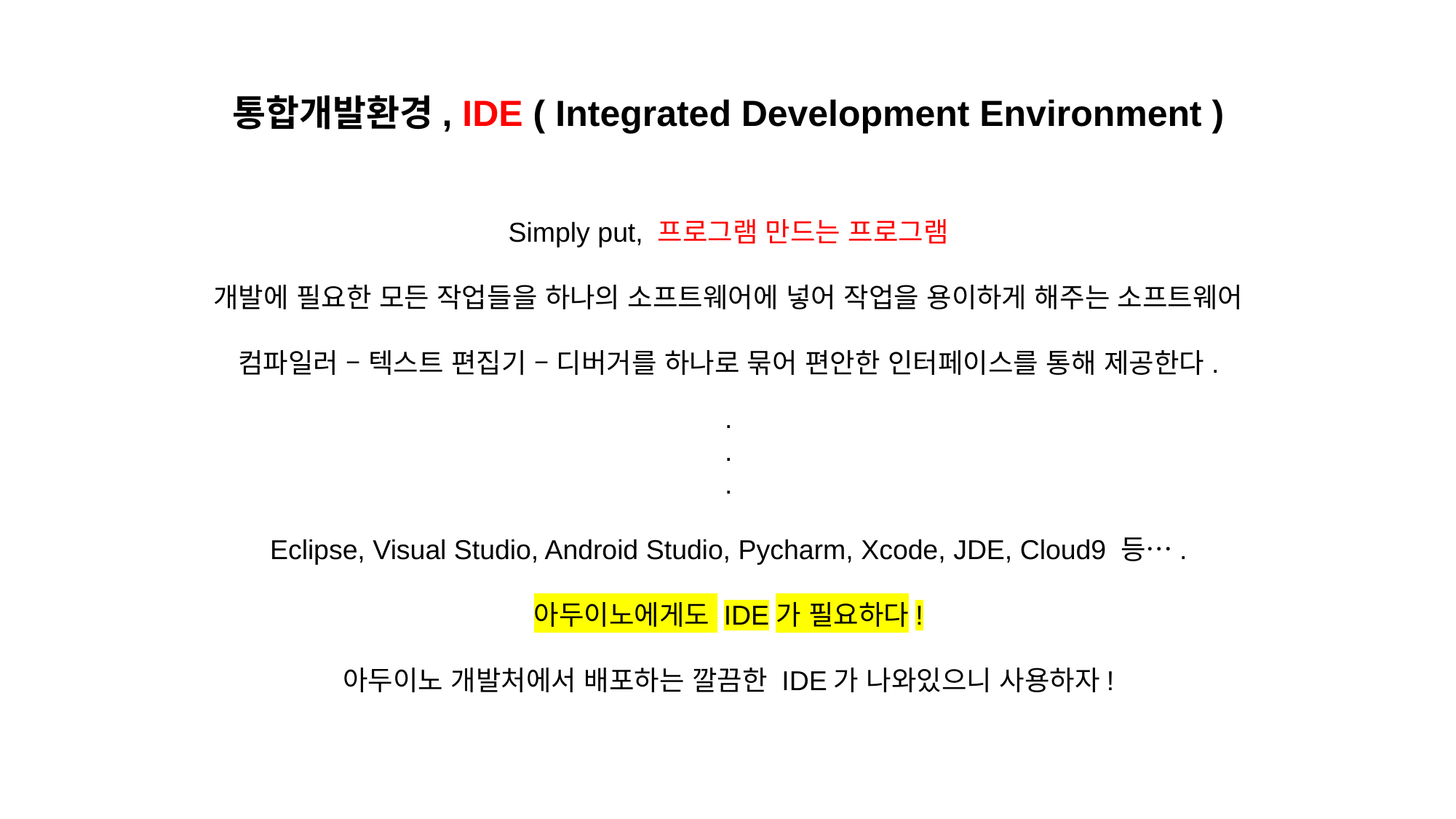

통합개발환경, IDE ( Integrated Development Environment )
Simply put, 프로그램 만드는 프로그램

개발에 필요한 모든 작업들을 하나의 소프트웨어에 넣어 작업을 용이하게 해주는 소프트웨어

컴파일러 – 텍스트 편집기 – 디버거를 하나로 묶어 편안한 인터페이스를 통해 제공한다.
.
.
.

Eclipse, Visual Studio, Android Studio, Pycharm, Xcode, JDE, Cloud9 등….

아두이노에게도 IDE가 필요하다!

아두이노 개발처에서 배포하는 깔끔한 IDE가 나와있으니 사용하자!